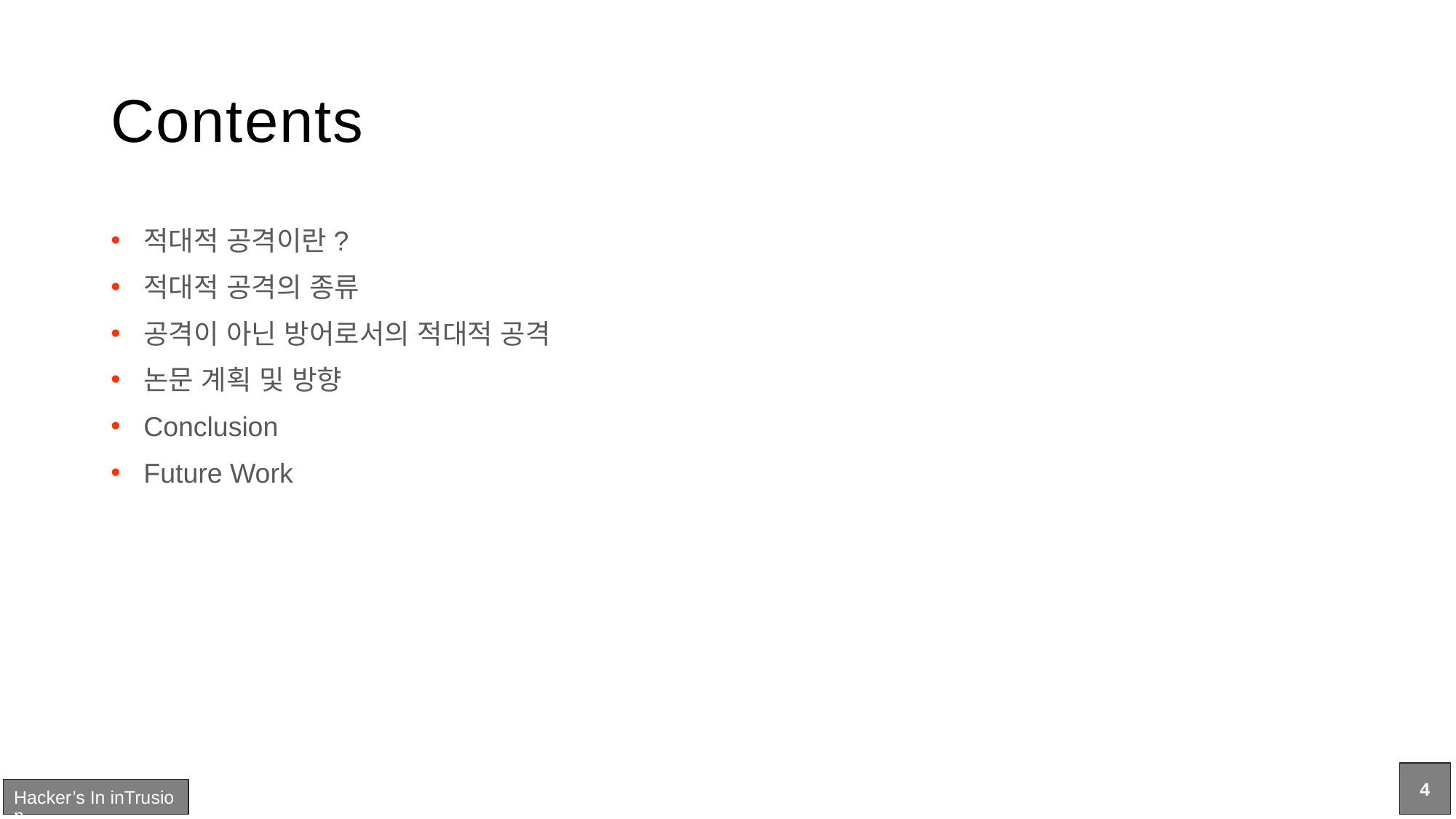

# Contents
적대적 공격이란?
적대적 공격의 종류
공격이 아닌 방어로서의 적대적 공격
논문 계획 및 방향
Conclusion
Future Work
4
Hacker’s In inTrusion